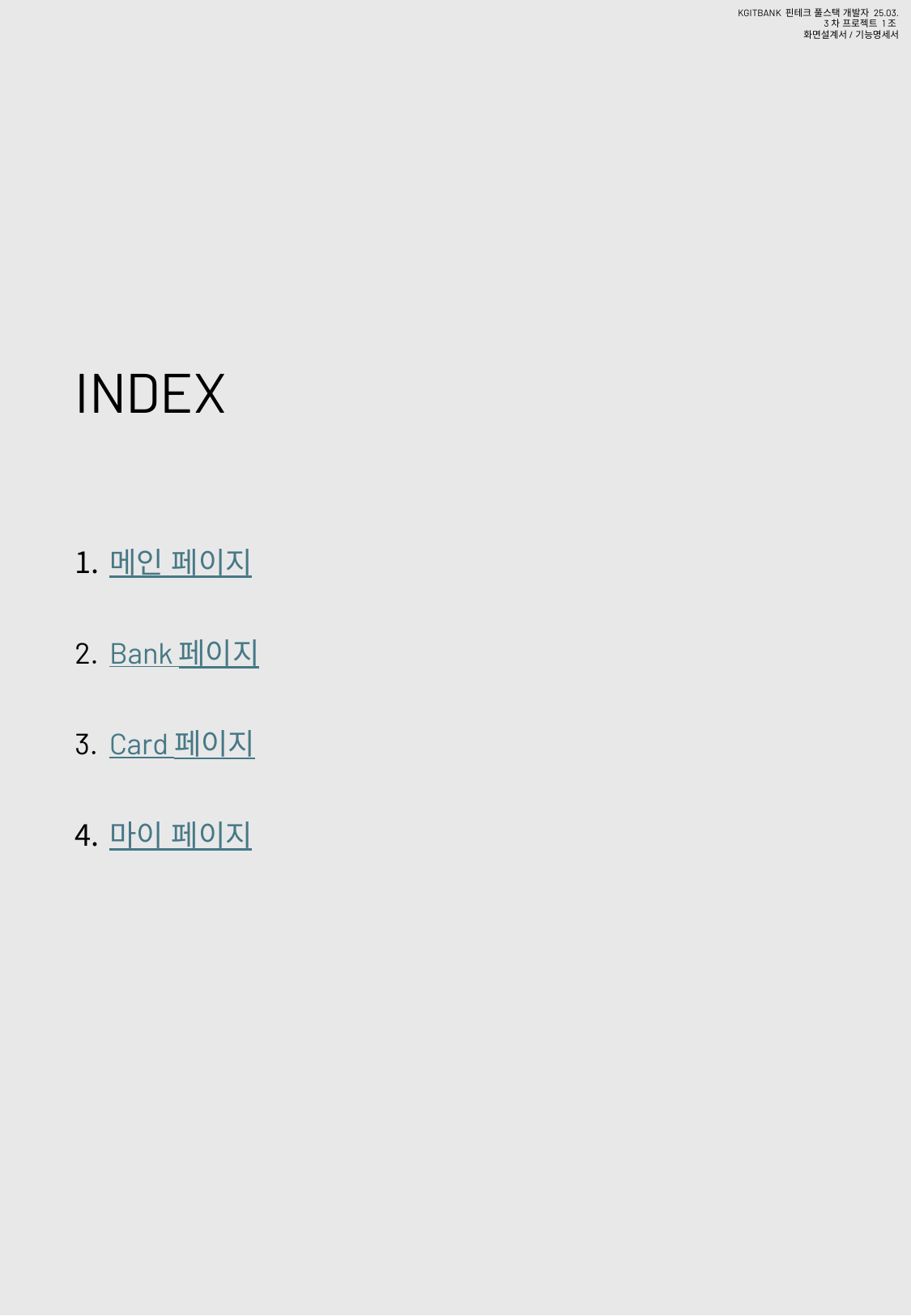

# INDEX
메인 페이지

Bank 페이지

Card 페이지

마이 페이지